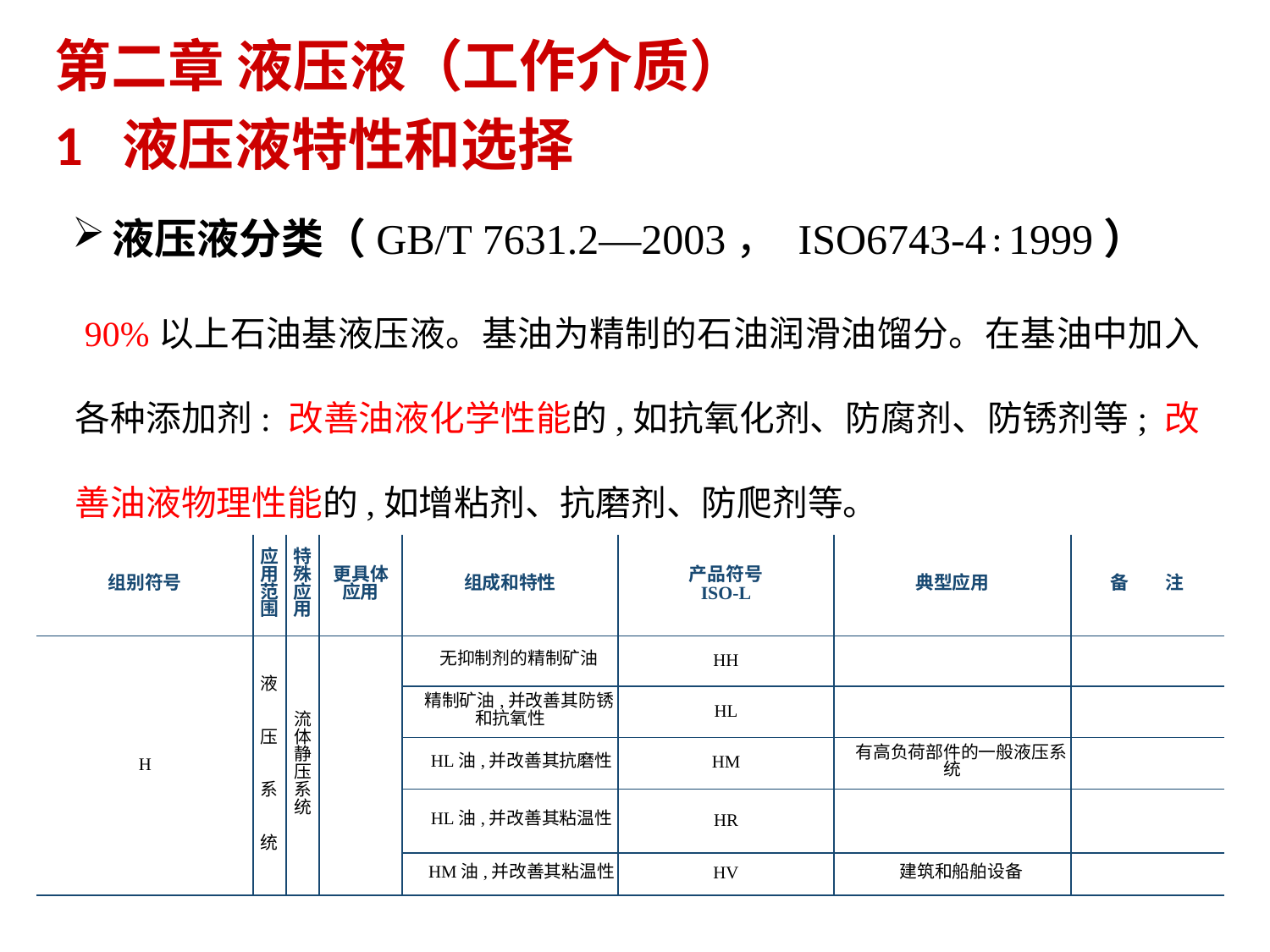

第二章 液压液（工作介质）
1  液压液特性和选择
液压液分类（GB/T 7631.2—2003， ISO6743-4∶1999）
 90%以上石油基液压液。基油为精制的石油润滑油馏分。在基油中加入各种添加剂: 改善油液化学性能的,如抗氧化剂、防腐剂、防锈剂等; 改善油液物理性能的,如增粘剂、抗磨剂、防爬剂等。
| 组别符号 | 应用范围 | 特殊应用 | 更具体 应用 | 组成和特性 | 产品符号 ISO-L | 典型应用 | 备　　注 |
| --- | --- | --- | --- | --- | --- | --- | --- |
| H | 液　　压　　系　　统 | 流 体 静 压 系 统 |  | 无抑制剂的精制矿油 | HH |  |  |
|  |  |  |  | 精制矿油,并改善其防锈和抗氧性 | HL |  |  |
|  |  |  |  | HL油,并改善其抗磨性 | HM | 有高负荷部件的一般液压系统 |  |
|  |  |  |  | HL油,并改善其粘温性 | HR |  |  |
|  |  |  |  | HM油,并改善其粘温性 | HV | 建筑和船舶设备 |  |